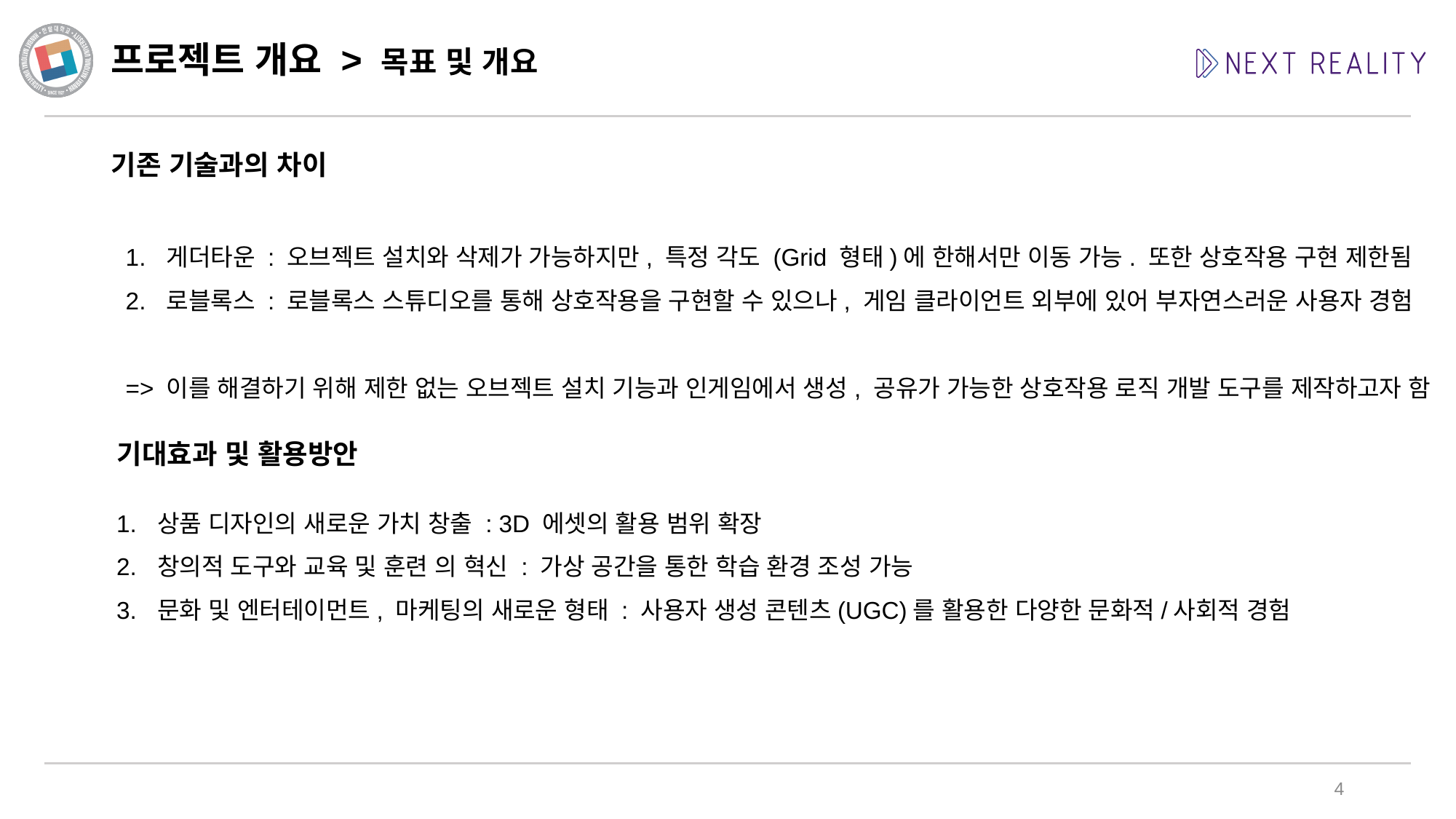

# 프로젝트 개요 > 목표 및 개요
기존 기술과의 차이
게더타운 : 오브젝트 설치와 삭제가 가능하지만, 특정 각도 (Grid 형태)에 한해서만 이동 가능. 또한 상호작용 구현 제한됨
로블록스 : 로블록스 스튜디오를 통해 상호작용을 구현할 수 있으나, 게임 클라이언트 외부에 있어 부자연스러운 사용자 경험

=> 이를 해결하기 위해 제한 없는 오브젝트 설치 기능과 인게임에서 생성, 공유가 가능한 상호작용 로직 개발 도구를 제작하고자 함
기대효과 및 활용방안
상품 디자인의 새로운 가치 창출 : 3D 에셋의 활용 범위 확장
창의적 도구와 교육 및 훈련 의 혁신 : 가상 공간을 통한 학습 환경 조성 가능
문화 및 엔터테이먼트, 마케팅의 새로운 형태 : 사용자 생성 콘텐츠(UGC)를 활용한 다양한 문화적/사회적 경험
4